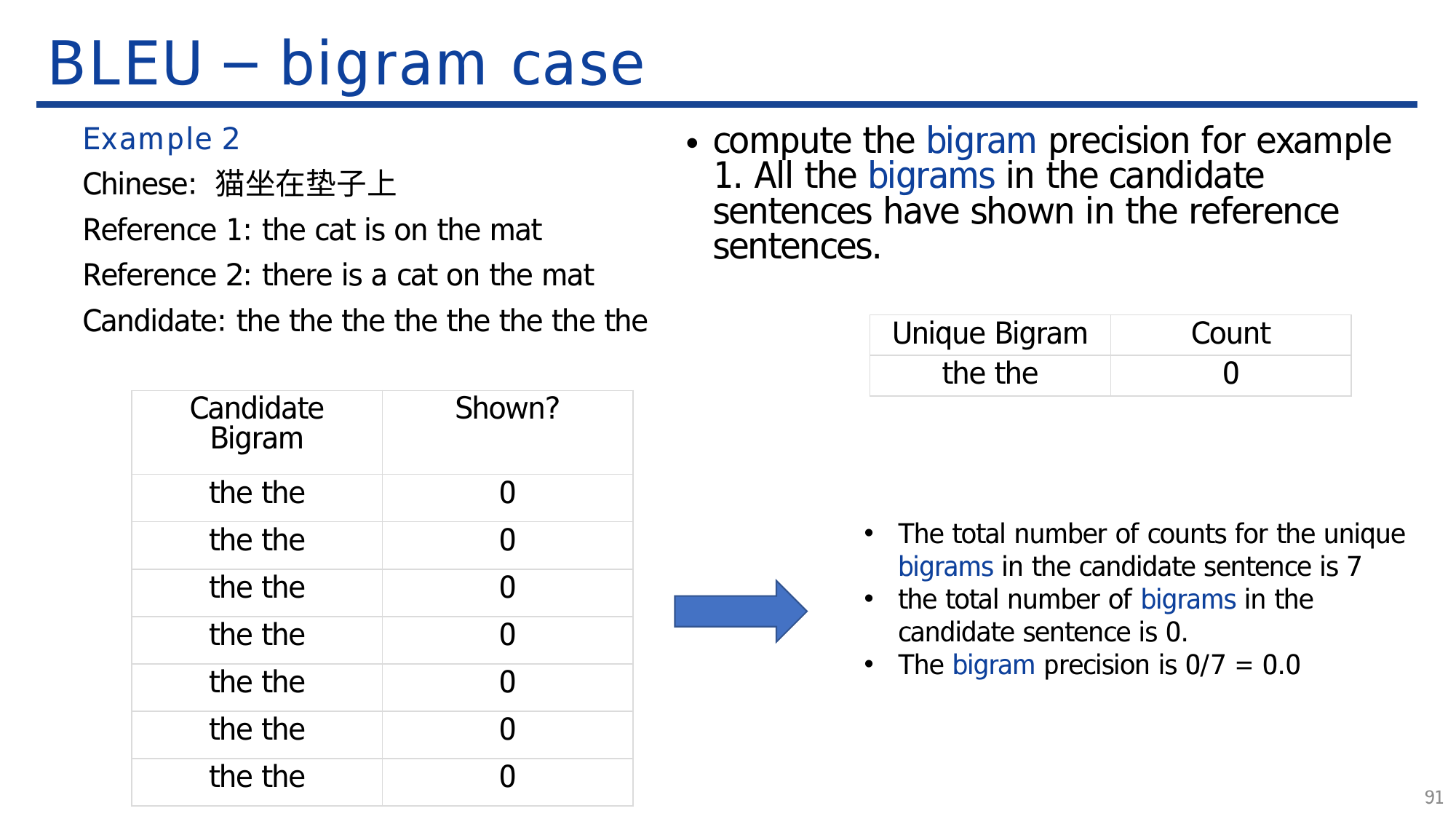

# BLEU – bigram case
Example 2
Chinese: 猫坐在垫子上
Reference 1: the cat is on the mat
Reference 2: there is a cat on the mat
Candidate: the the the the the the the the
compute the bigram precision for example 1. All the bigrams in the candidate sentences have shown in the reference sentences.
| Unique Bigram | Count |
| --- | --- |
| the the | 0 |
| Candidate Bigram | Shown? |
| --- | --- |
| the the | 0 |
| the the | 0 |
| the the | 0 |
| the the | 0 |
| the the | 0 |
| the the | 0 |
| the the | 0 |
The total number of counts for the unique bigrams in the candidate sentence is 7
the total number of bigrams in the candidate sentence is 0.
The bigram precision is 0/7 = 0.0

91